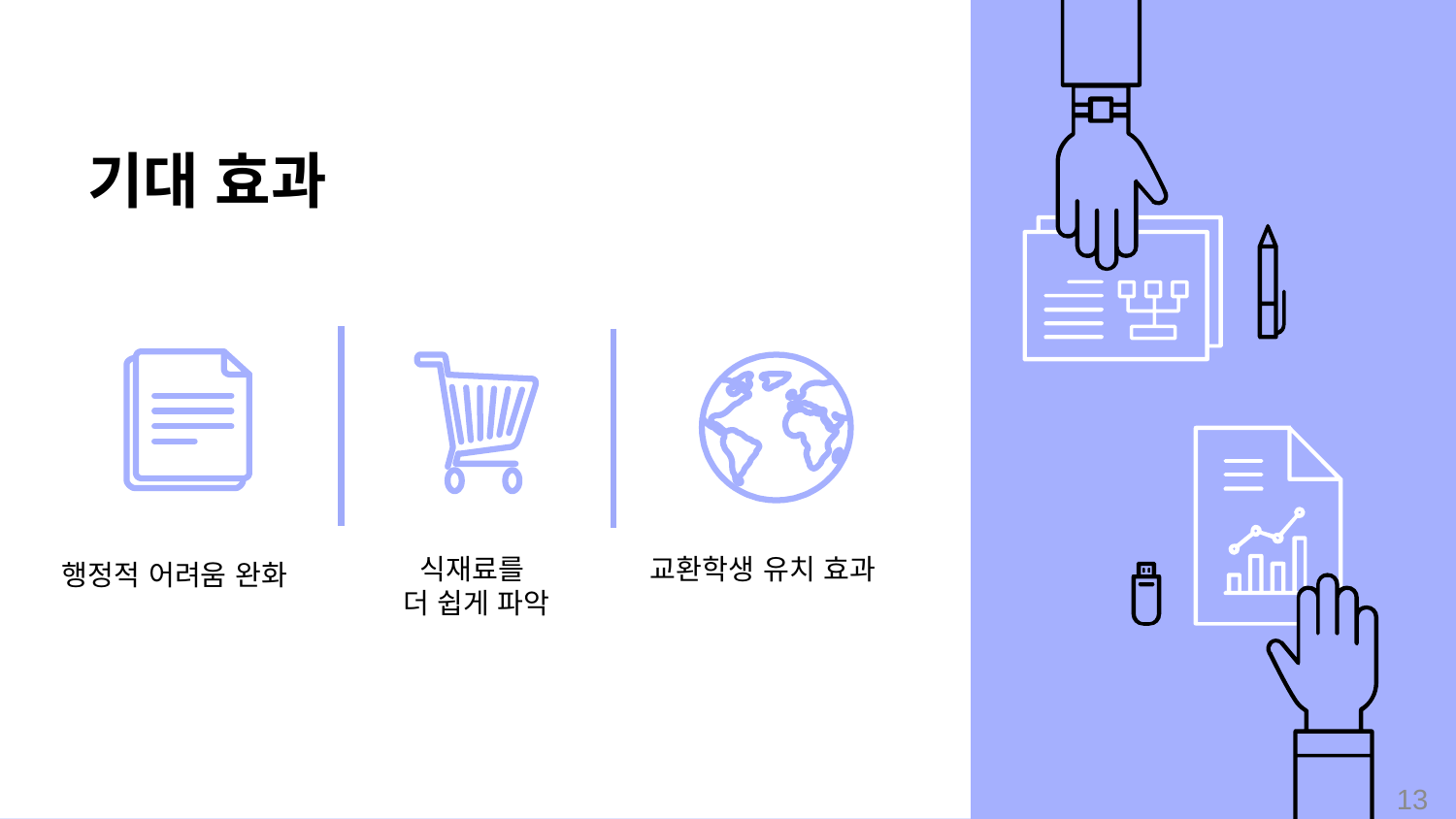

# 기대 효과

13

교환학생 유치 효과
식재료를
더 쉽게 파악
행정적 어려움 완화
13